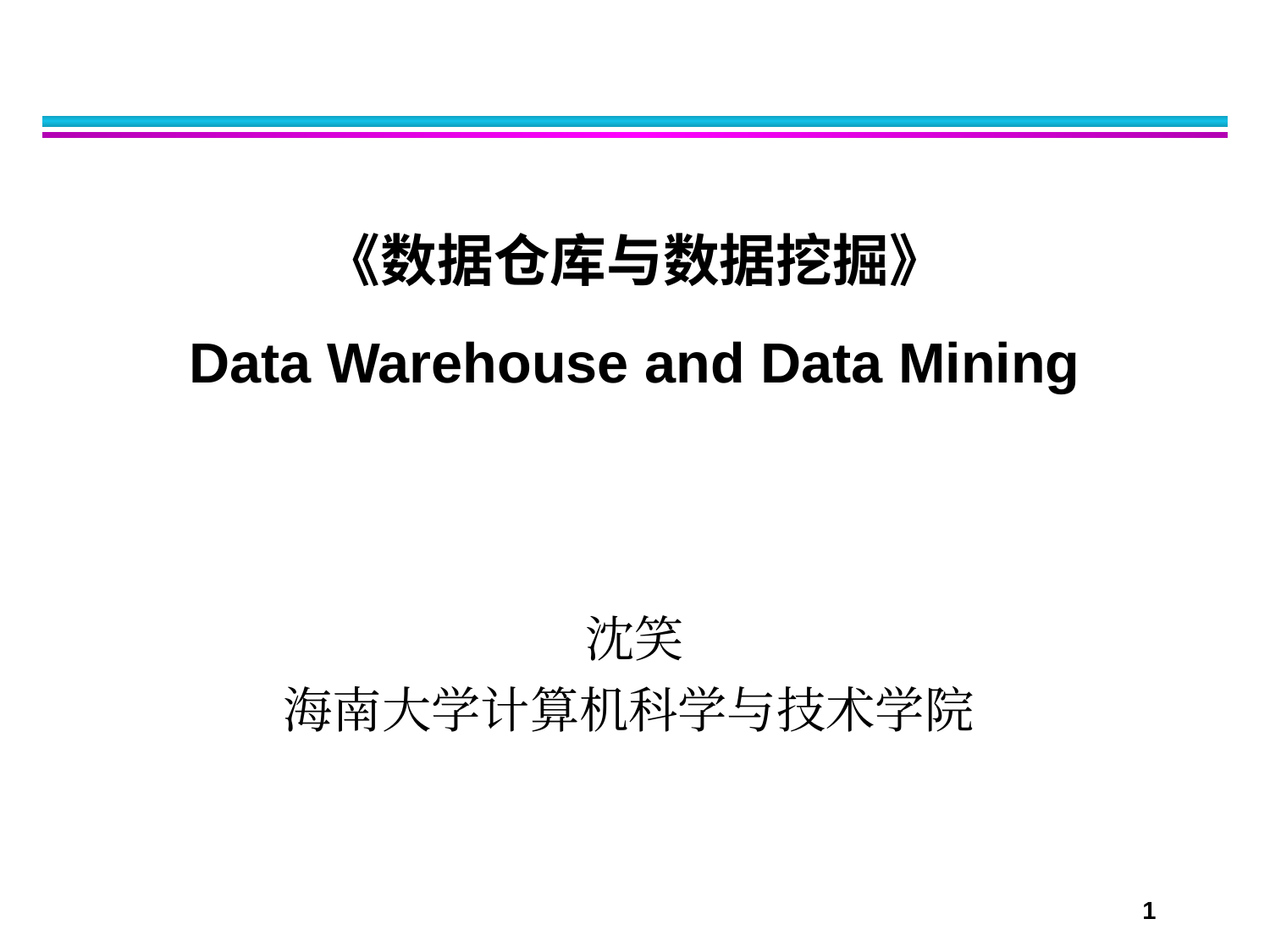

# 《数据仓库与数据挖掘》 Data Warehouse and Data Mining

沈笑
海南大学计算机科学与技术学院